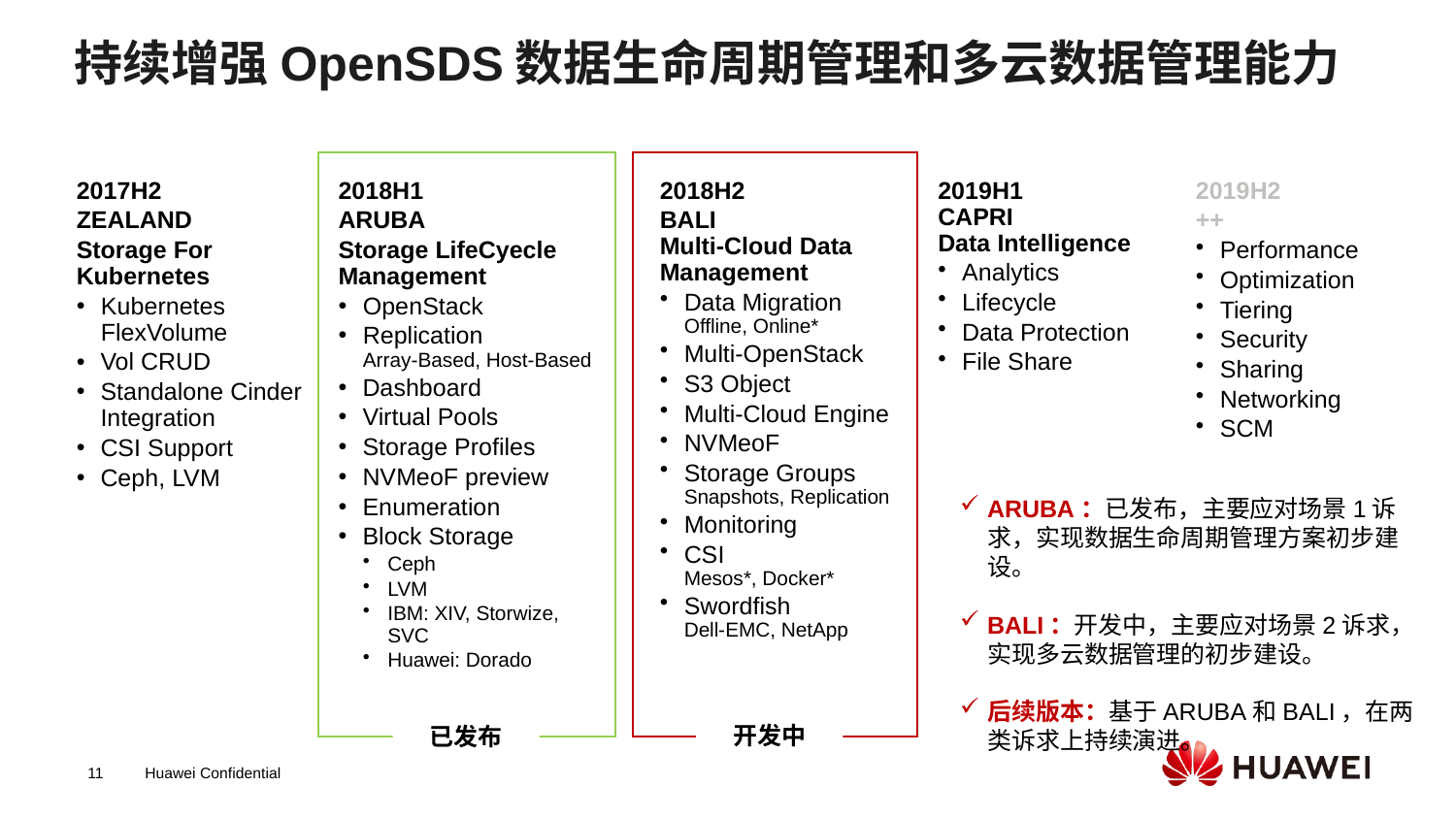

# 持续增强OpenSDS数据生命周期管理和多云数据管理能力

2017H2
ZEALAND
Storage For Kubernetes
Kubernetes FlexVolume
Vol CRUD
Standalone Cinder Integration
CSI Support
Ceph, LVM
2018H1
ARUBA
Storage LifeCyecle Management
OpenStack
Replication
Array-Based, Host-Based
Dashboard
Virtual Pools
Storage Profiles
NVMeoF preview
Enumeration
Block Storage
Ceph
LVM
IBM: XIV, Storwize, SVC
Huawei: Dorado

2018H2
BALI
Multi-Cloud Data Management
Data Migration
Offline, Online*
Multi-OpenStack
S3 Object
Multi-Cloud Engine
NVMeoF
Storage Groups
Snapshots, Replication
Monitoring
CSI
Mesos*, Docker*
Swordfish
Dell-EMC, NetApp
2019H1
CAPRI
Data Intelligence
Analytics
Lifecycle
Data Protection
File Share

2019H2
++
Performance
Optimization
Tiering
Security
Sharing
Networking
SCM

ARUBA：已发布，主要应对场景1诉求，实现数据生命周期管理方案初步建设。

BALI：开发中，主要应对场景2诉求，实现多云数据管理的初步建设。

后续版本：基于ARUBA和BALI，在两类诉求上持续演进。

开发中
已发布
11